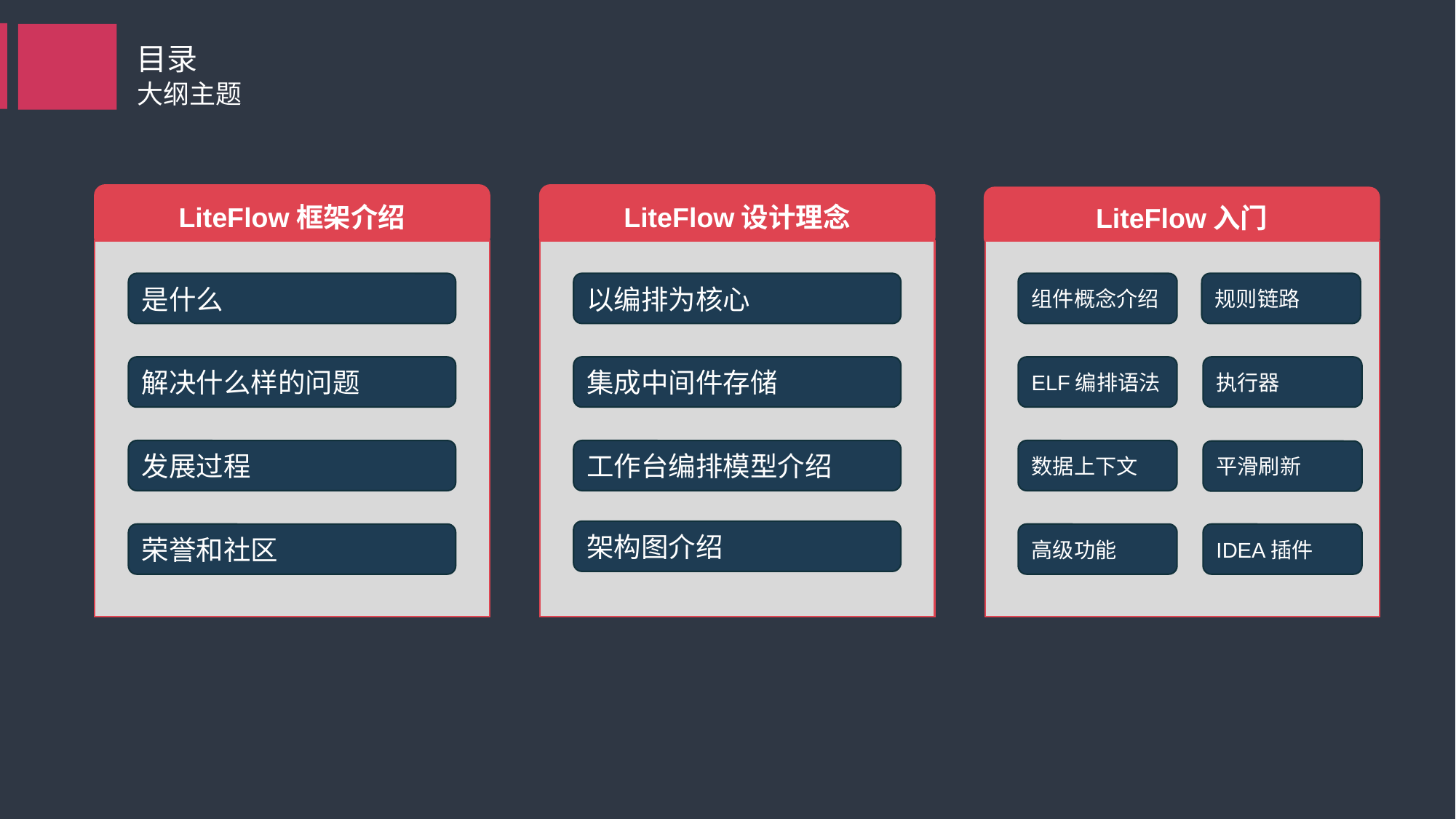

目录
大纲主题
LiteFlow框架介绍
LiteFlow设计理念
LiteFlow入门

是什么
以编排为核心
组件概念介绍
规则链路
解决什么样的问题
集成中间件存储
ELF编排语法
执行器
发展过程
工作台编排模型介绍
数据上下文
平滑刷新
架构图介绍
荣誉和社区
高级功能
IDEA插件